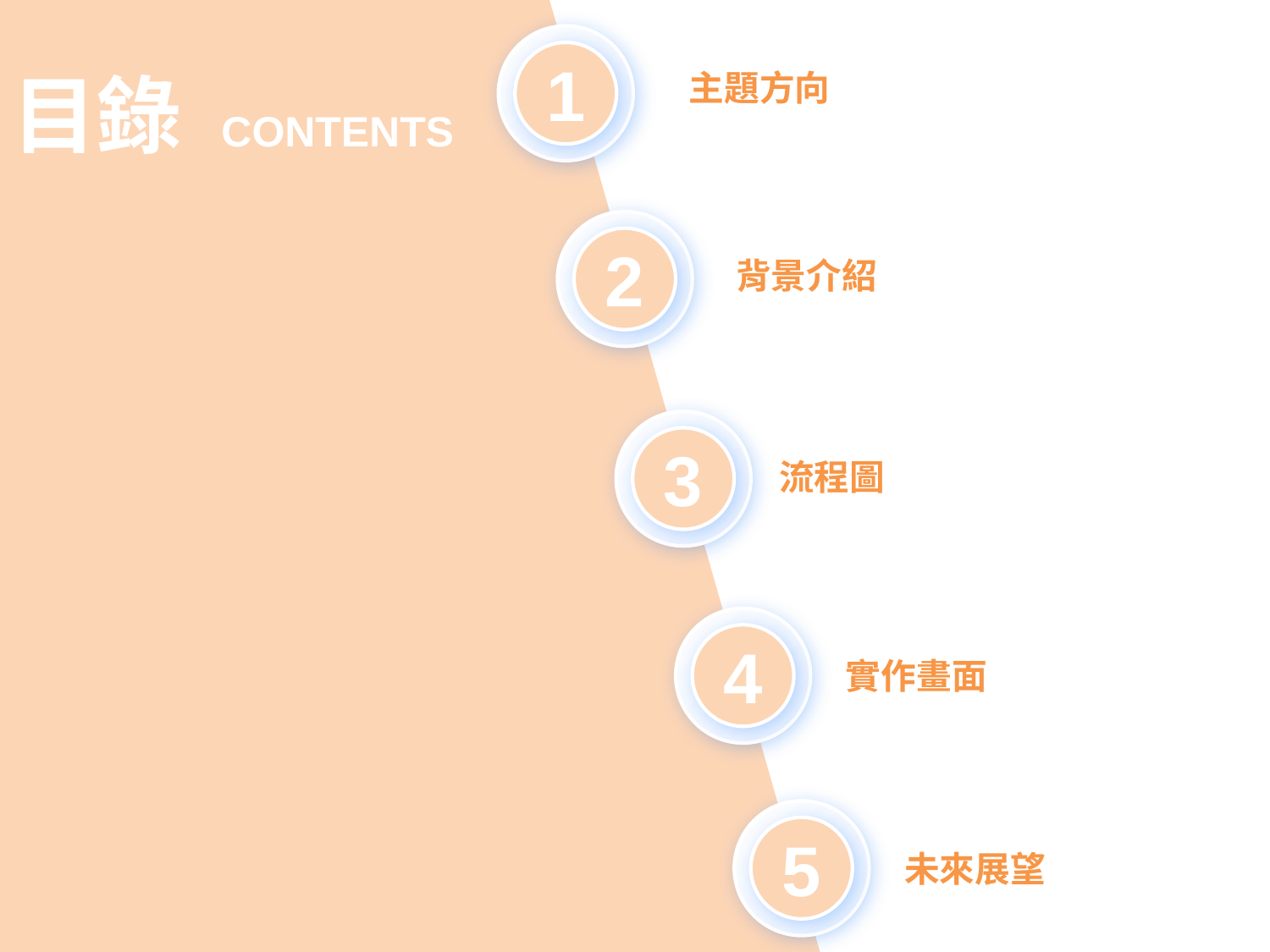

1
目錄 CONTENTS
主題方向

2
背景介紹

3
流程圖

4
實作畫面

5
未來展望